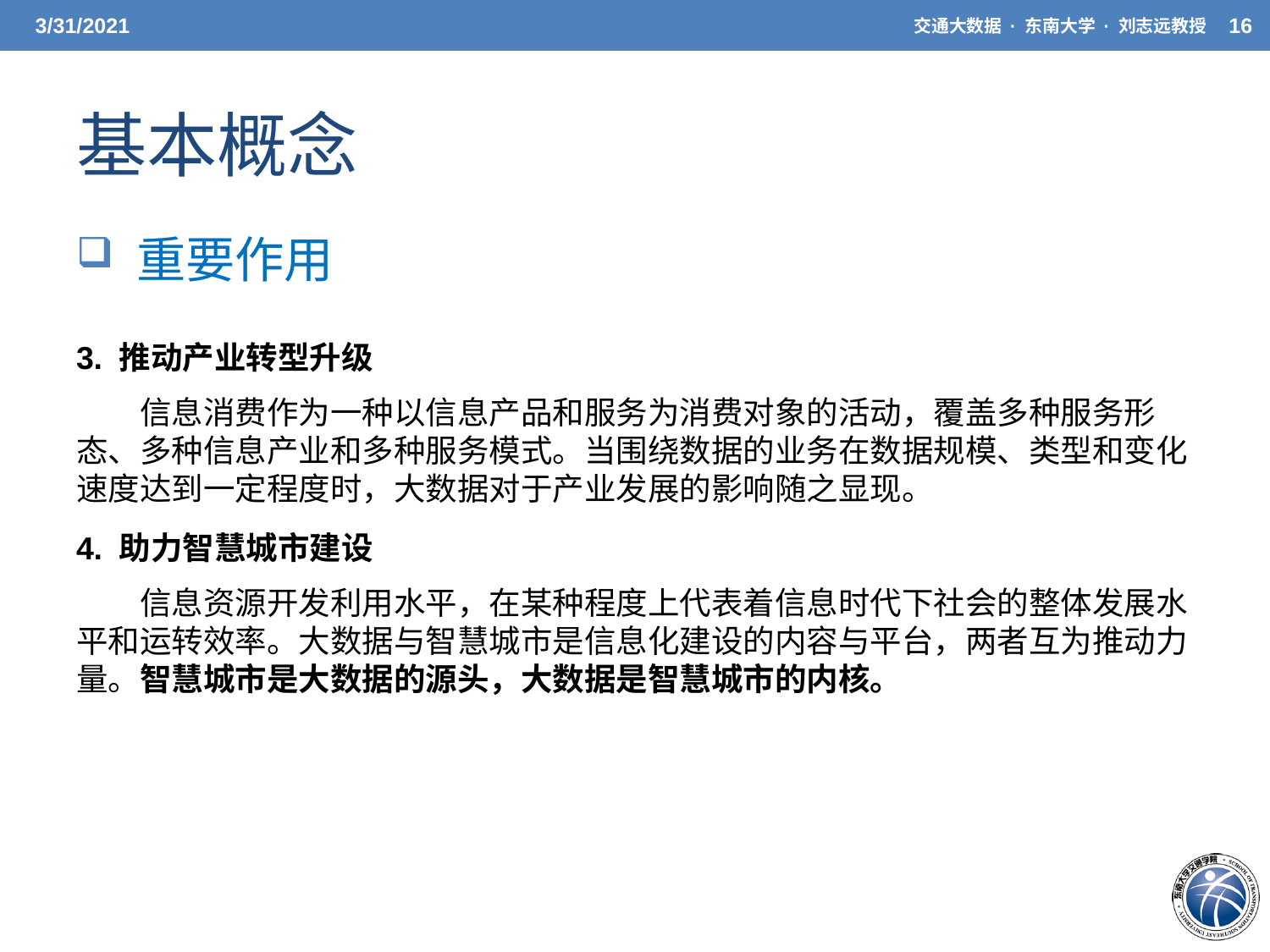

3/31/2021
交通大数据 · 东南大学 · 刘志远教授
16
# 基本概念
 重要作用

3. 推动产业转型升级
信息消费作为一种以信息产品和服务为消费对象的活动，覆盖多种服务形态、多种信息产业和多种服务模式。当围绕数据的业务在数据规模、类型和变化速度达到一定程度时，大数据对于产业发展的影响随之显现。
4. 助力智慧城市建设
信息资源开发利用水平，在某种程度上代表着信息时代下社会的整体发展水平和运转效率。大数据与智慧城市是信息化建设的内容与平台，两者互为推动力量。智慧城市是大数据的源头，大数据是智慧城市的内核。